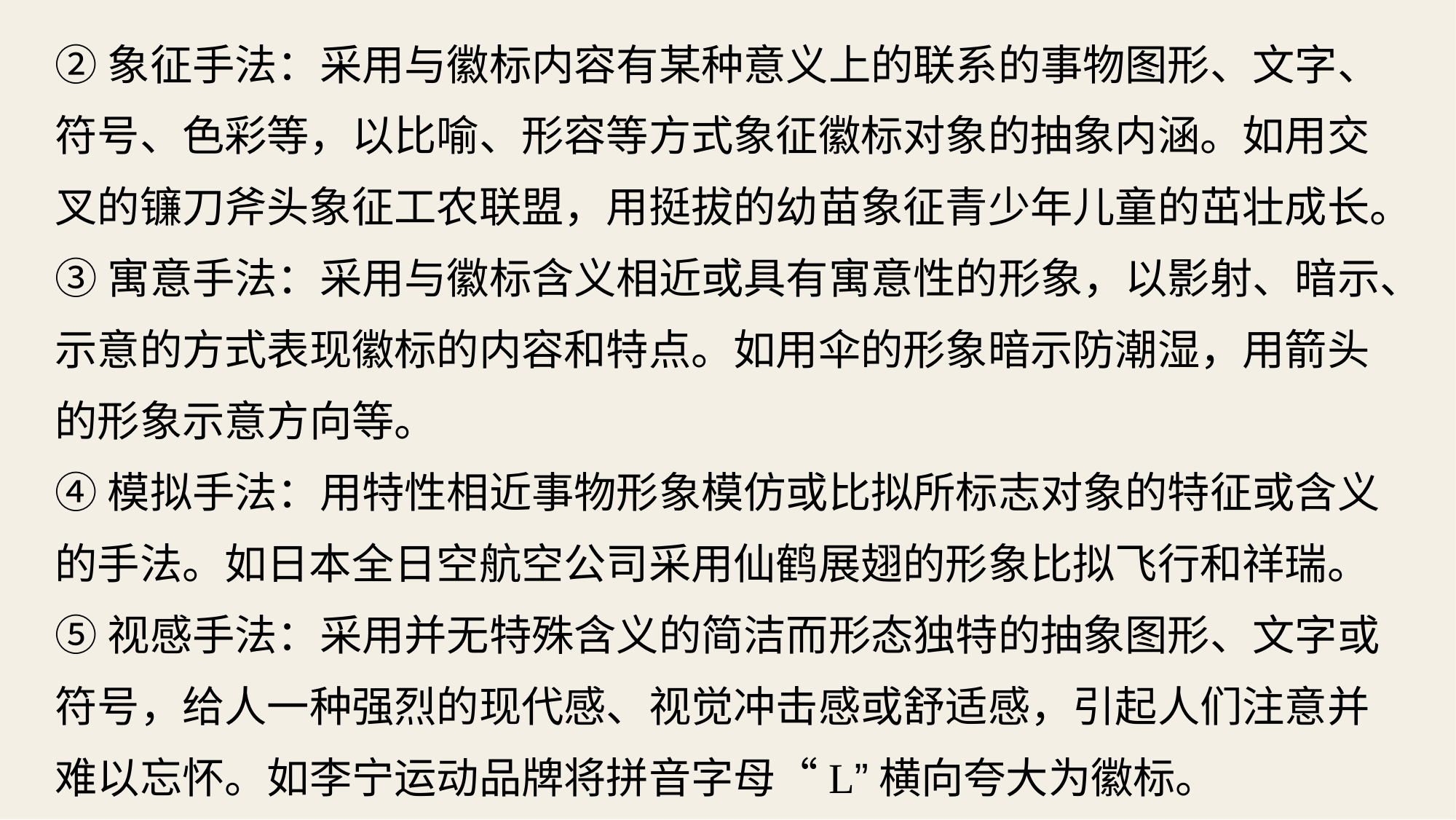

②象征手法：采用与徽标内容有某种意义上的联系的事物图形、文字、符号、色彩等，以比喻、形容等方式象征徽标对象的抽象内涵。如用交叉的镰刀斧头象征工农联盟，用挺拔的幼苗象征青少年儿童的茁壮成长。
③寓意手法：采用与徽标含义相近或具有寓意性的形象，以影射、暗示、示意的方式表现徽标的内容和特点。如用伞的形象暗示防潮湿，用箭头的形象示意方向等。
④模拟手法：用特性相近事物形象模仿或比拟所标志对象的特征或含义的手法。如日本全日空航空公司采用仙鹤展翅的形象比拟飞行和祥瑞。
⑤视感手法：采用并无特殊含义的简洁而形态独特的抽象图形、文字或符号，给人一种强烈的现代感、视觉冲击感或舒适感，引起人们注意并难以忘怀。如李宁运动品牌将拼音字母“L”横向夸大为徽标。